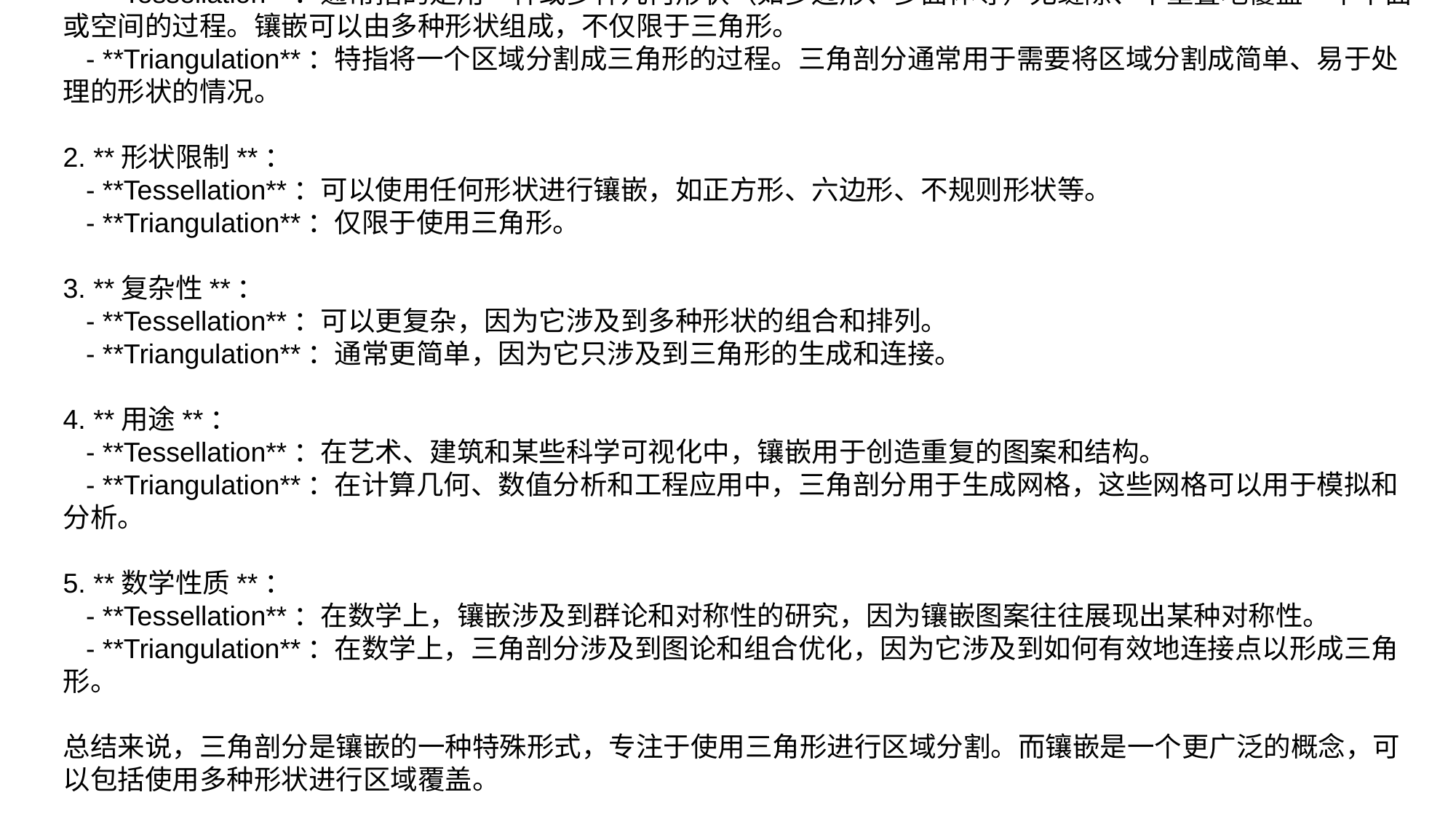

**Tessellation（镶嵌）** 和 **Triangulation（三角剖分）** 都是几何学中的概念，它们之间有联系也有区别：

### 联系：
1. **目的相似**：两者都涉及到将一个区域分割成更小的几何形状，以便于分析和处理。
2. **应用领域**：它们都广泛应用于计算机图形学、地理信息系统（GIS）、有限元分析等领域。

### 区别：
1. **定义**：
   - **Tessellation**：通常指的是用一种或多种几何形状（如多边形、多面体等）无缝隙、不重叠地覆盖一个平面或空间的过程。镶嵌可以由多种形状组成，不仅限于三角形。
   - **Triangulation**：特指将一个区域分割成三角形的过程。三角剖分通常用于需要将区域分割成简单、易于处理的形状的情况。

2. **形状限制**：
   - **Tessellation**：可以使用任何形状进行镶嵌，如正方形、六边形、不规则形状等。
   - **Triangulation**：仅限于使用三角形。

3. **复杂性**：
   - **Tessellation**：可以更复杂，因为它涉及到多种形状的组合和排列。
   - **Triangulation**：通常更简单，因为它只涉及到三角形的生成和连接。

4. **用途**：
   - **Tessellation**：在艺术、建筑和某些科学可视化中，镶嵌用于创造重复的图案和结构。
   - **Triangulation**：在计算几何、数值分析和工程应用中，三角剖分用于生成网格，这些网格可以用于模拟和分析。

5. **数学性质**：
   - **Tessellation**：在数学上，镶嵌涉及到群论和对称性的研究，因为镶嵌图案往往展现出某种对称性。
   - **Triangulation**：在数学上，三角剖分涉及到图论和组合优化，因为它涉及到如何有效地连接点以形成三角形。

总结来说，三角剖分是镶嵌的一种特殊形式，专注于使用三角形进行区域分割。而镶嵌是一个更广泛的概念，可以包括使用多种形状进行区域覆盖。